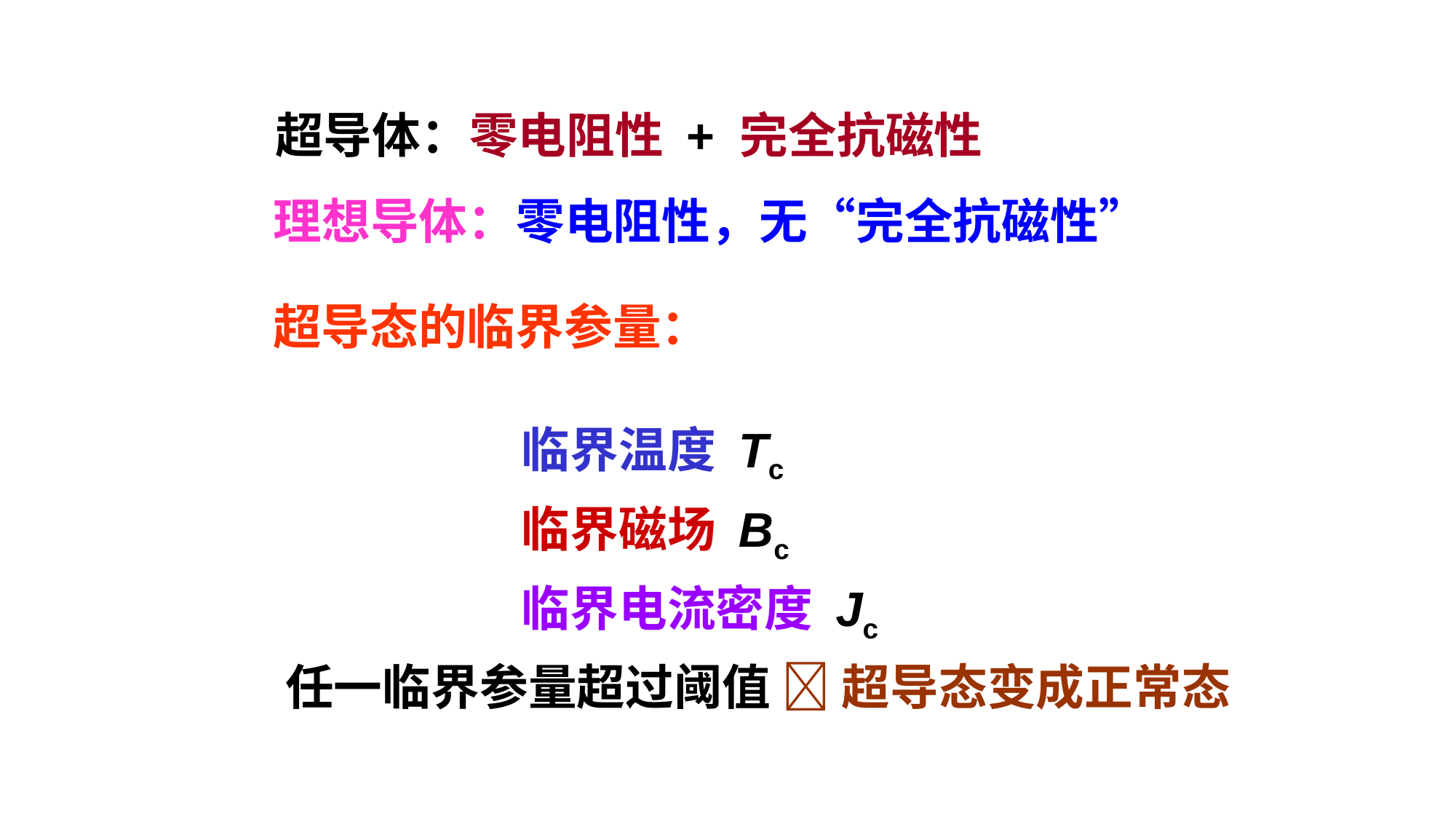

超导体：零电阻性 + 完全抗磁性
理想导体：零电阻性，无“完全抗磁性”
超导态的临界参量：
临界温度 Tc
临界磁场 Bc
临界电流密度 Jc
任一临界参量超过阈值 → 超导态变成正常态